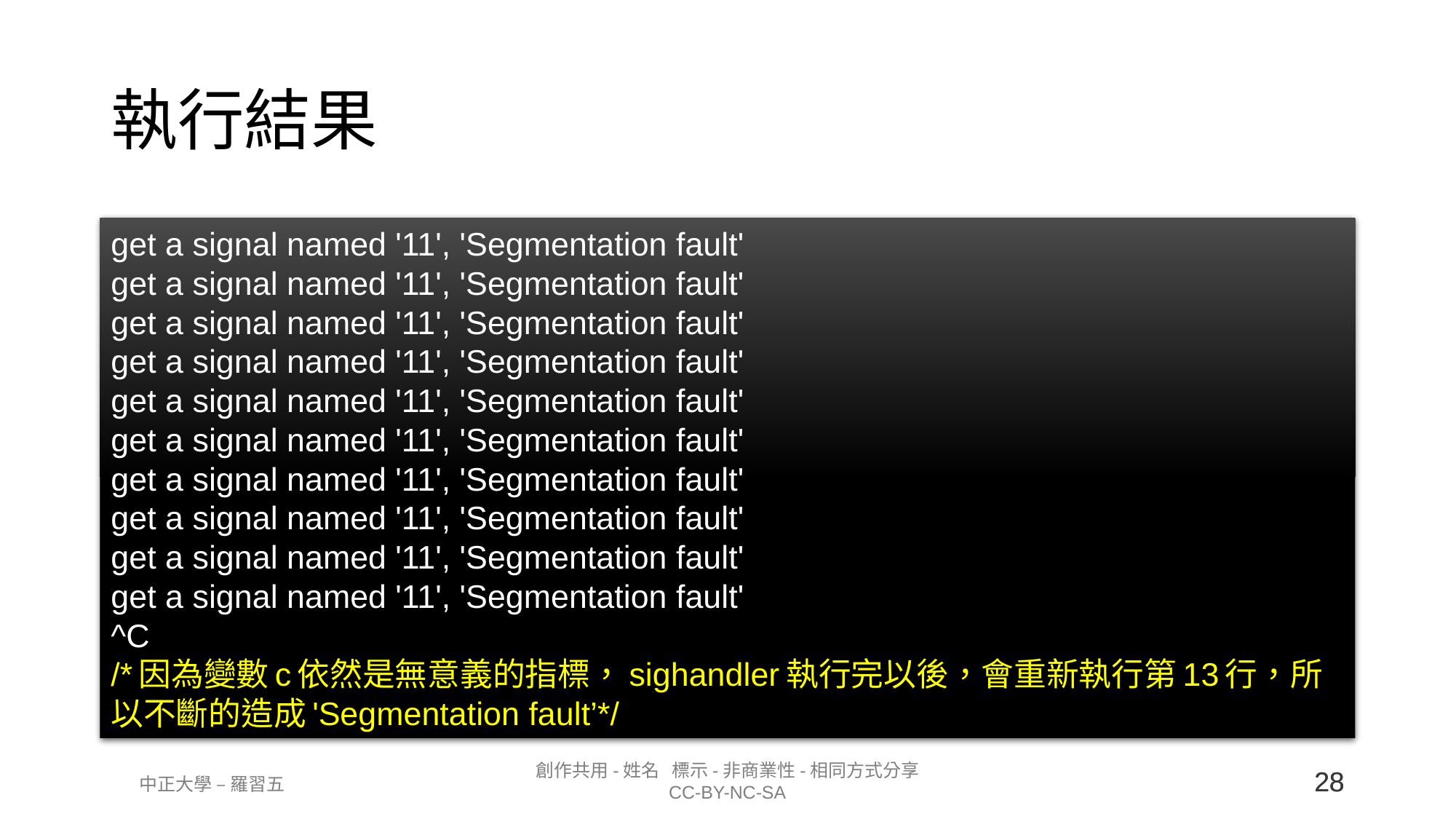

# 執行結果
get a signal named '11', 'Segmentation fault'
get a signal named '11', 'Segmentation fault'
get a signal named '11', 'Segmentation fault'
get a signal named '11', 'Segmentation fault'
get a signal named '11', 'Segmentation fault'
get a signal named '11', 'Segmentation fault'
get a signal named '11', 'Segmentation fault'
get a signal named '11', 'Segmentation fault'
get a signal named '11', 'Segmentation fault'
get a signal named '11', 'Segmentation fault'
^C
/*因為變數c依然是無意義的指標，sighandler執行完以後，會重新執行第13行，所以不斷的造成'Segmentation fault’*/